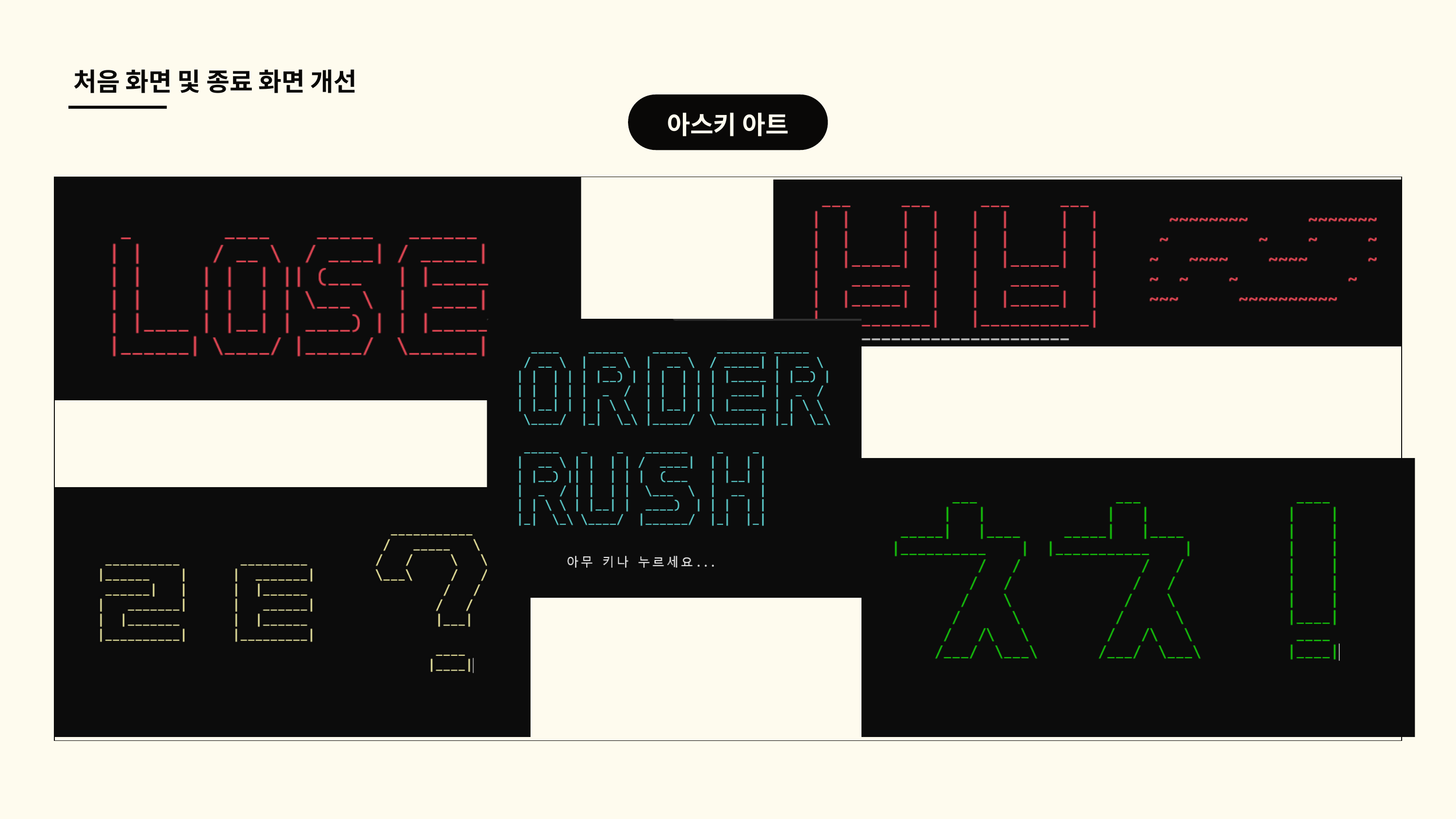

처음 화면 및 종료 화면 개선

아스키 아트